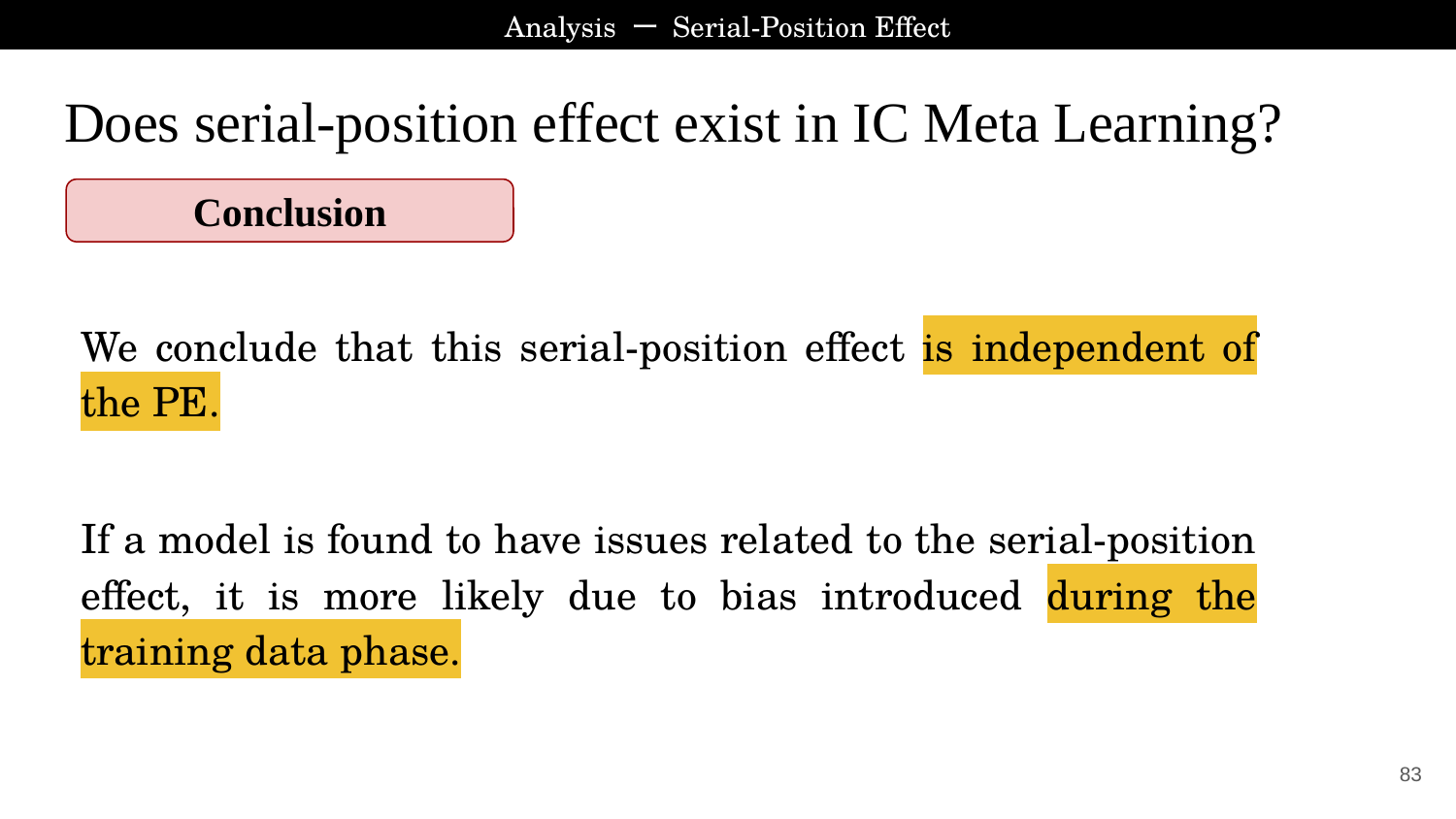

Analysis ー Serial-Position Effect
# Does serial-position effect exist in IC Meta Learning?
Conclusion
We conclude that this serial-position effect is independent of the PE.
If a model is found to have issues related to the serial-position effect, it is more likely due to bias introduced during the training data phase.
83